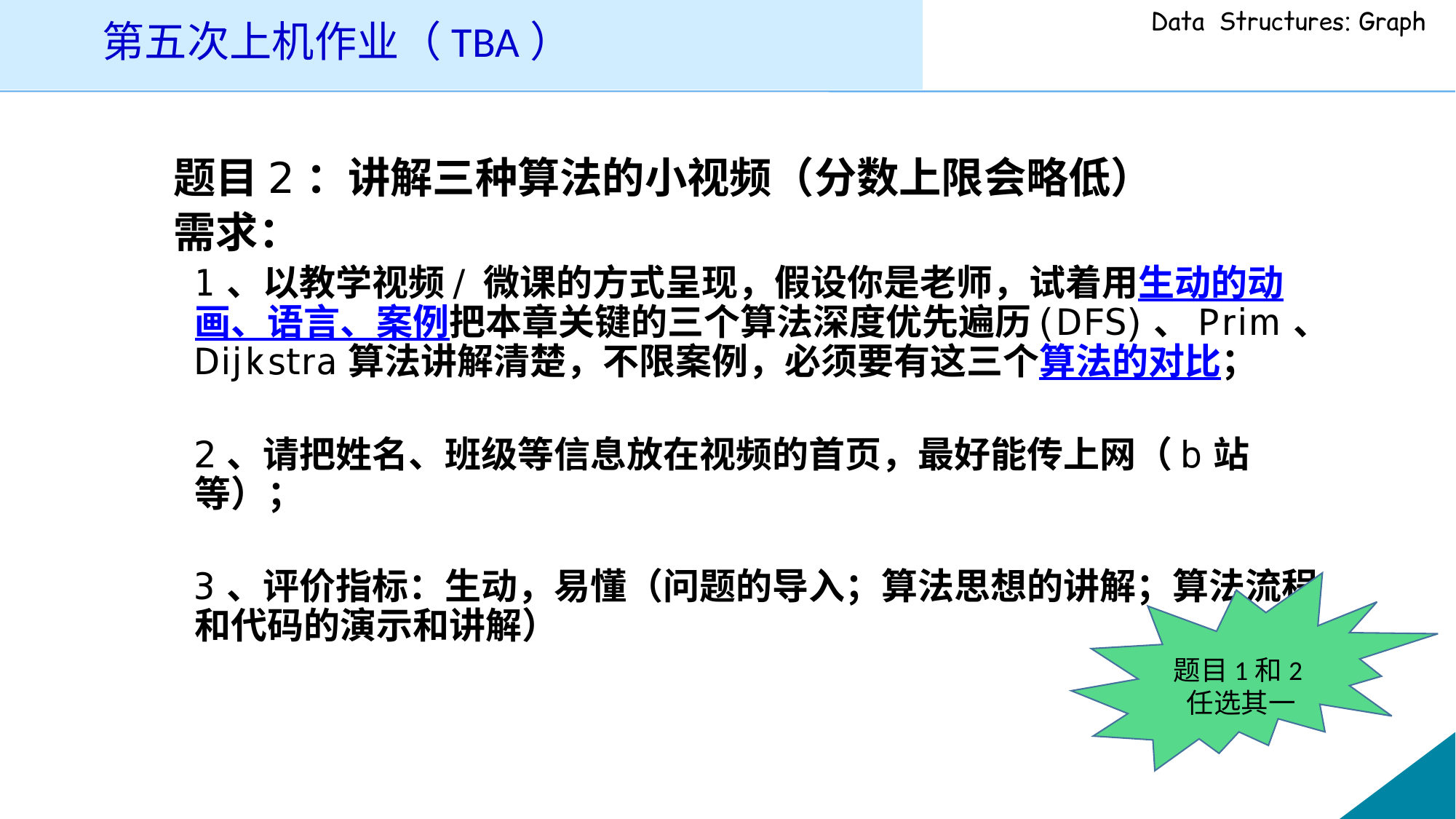

# 第五次上机作业（TBA）
 题目2：讲解三种算法的小视频（分数上限会略低）
 需求：
	1、以教学视频/微课的方式呈现，假设你是老师，试着用生动的动画、语言、案例把本章关键的三个算法深度优先遍历(DFS)、Prim、Dijkstra算法讲解清楚，不限案例，必须要有这三个算法的对比；

	2、请把姓名、班级等信息放在视频的首页，最好能传上网（b站等）；

	3、评价指标：生动，易懂（问题的导入；算法思想的讲解；算法流程和代码的演示和讲解）

题目1和2任选其一